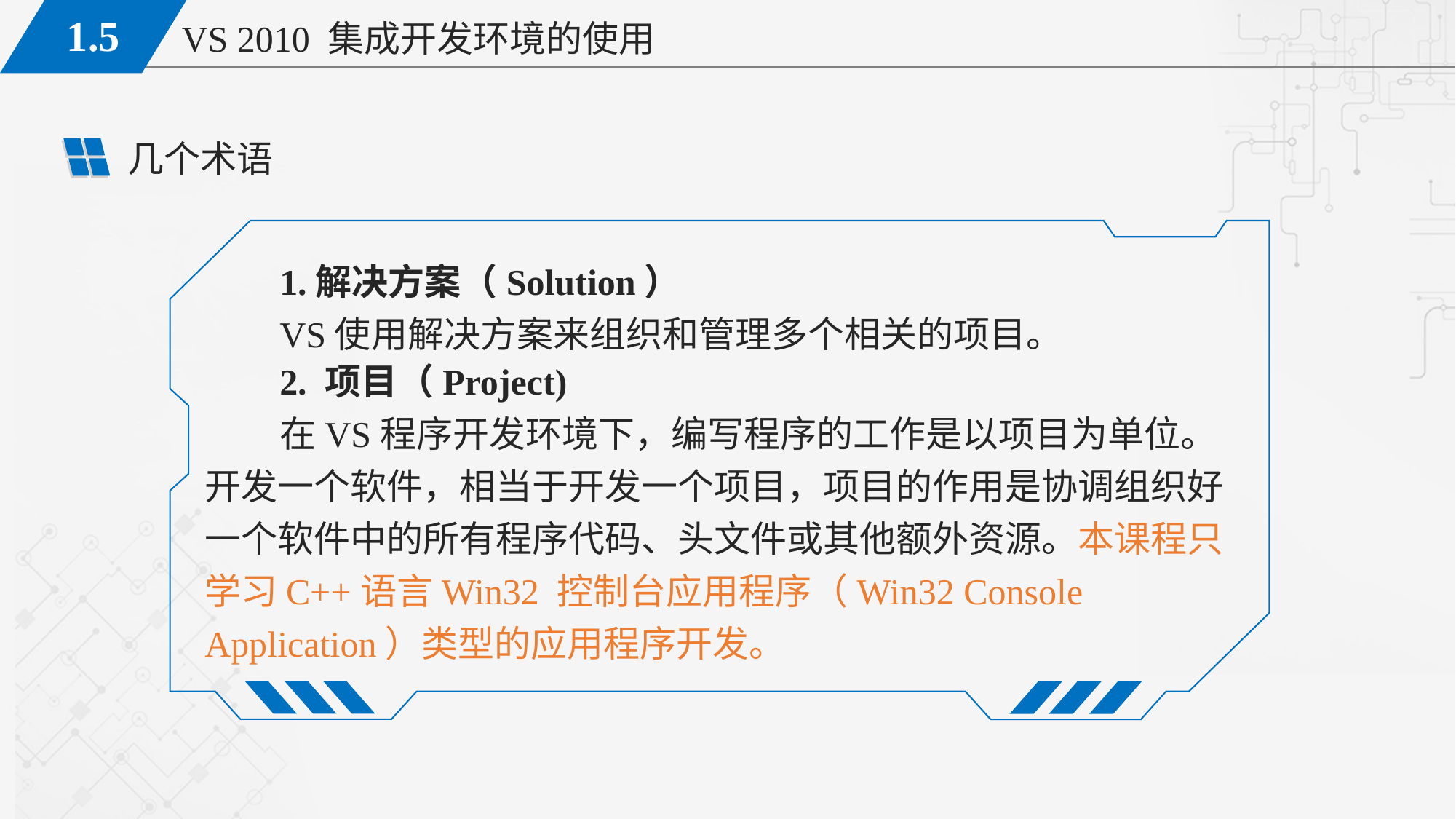

几个术语

1.解决方案（Solution）
VS使用解决方案来组织和管理多个相关的项目。
2. 项目（Project)
在VS程序开发环境下，编写程序的工作是以项目为单位。开发一个软件，相当于开发一个项目，项目的作用是协调组织好一个软件中的所有程序代码、头文件或其他额外资源。本课程只学习C++语言Win32 控制台应用程序（Win32 Console Application）类型的应用程序开发。